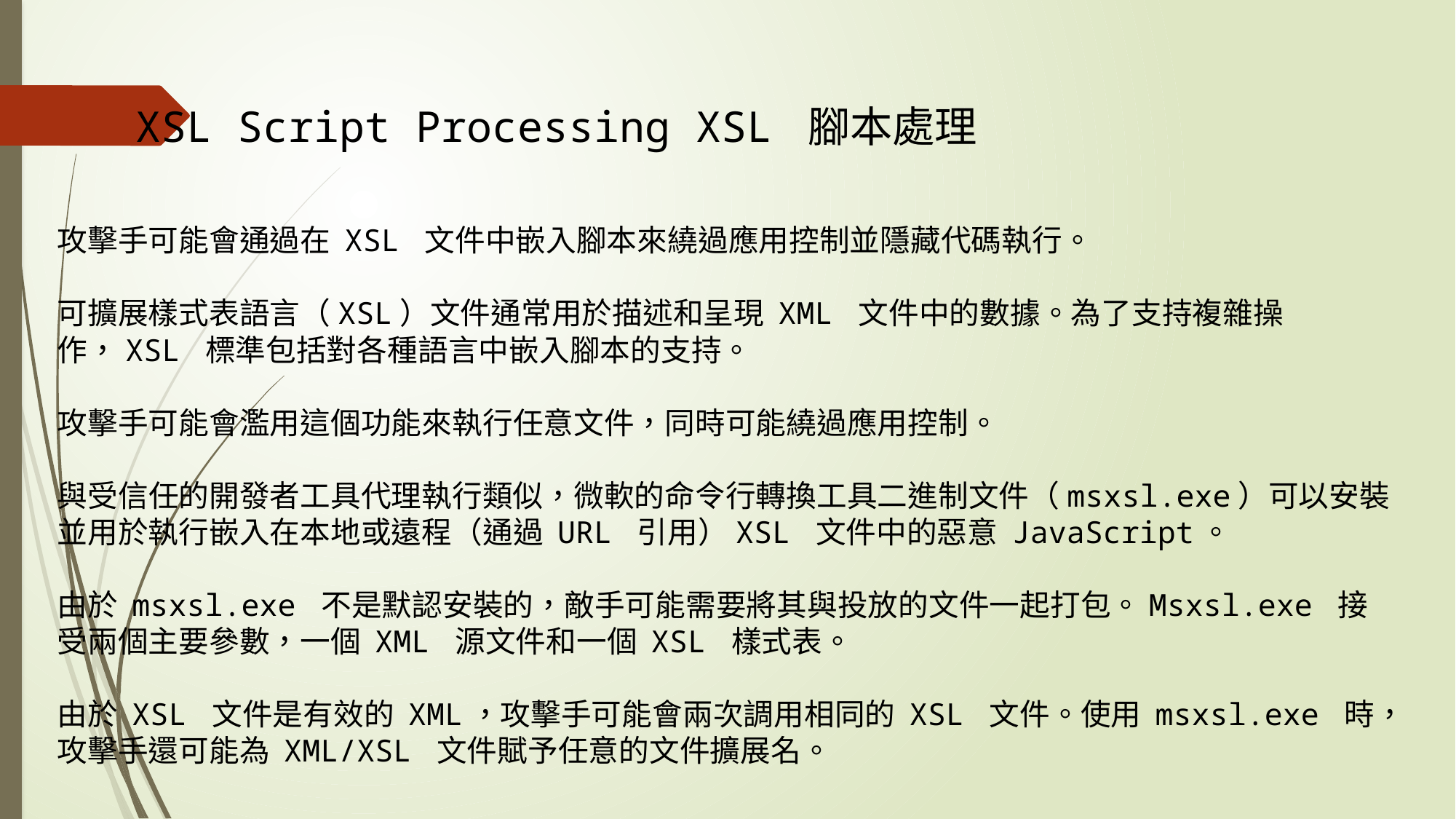

XSL Script Processing XSL 腳本處理
攻擊手可能會通過在 XSL 文件中嵌入腳本來繞過應用控制並隱藏代碼執行。

可擴展樣式表語言（XSL）文件通常用於描述和呈現 XML 文件中的數據。為了支持複雜操作，XSL 標準包括對各種語言中嵌入腳本的支持。

攻擊手可能會濫用這個功能來執行任意文件，同時可能繞過應用控制。

與受信任的開發者工具代理執行類似，微軟的命令行轉換工具二進制文件（msxsl.exe）可以安裝並用於執行嵌入在本地或遠程（通過 URL 引用）XSL 文件中的惡意 JavaScript。

由於 msxsl.exe 不是默認安裝的，敵手可能需要將其與投放的文件一起打包。Msxsl.exe 接受兩個主要參數，一個 XML 源文件和一個 XSL 樣式表。

由於 XSL 文件是有效的 XML，攻擊手可能會兩次調用相同的 XSL 文件。使用 msxsl.exe 時，攻擊手還可能為 XML/XSL 文件賦予任意的文件擴展名。